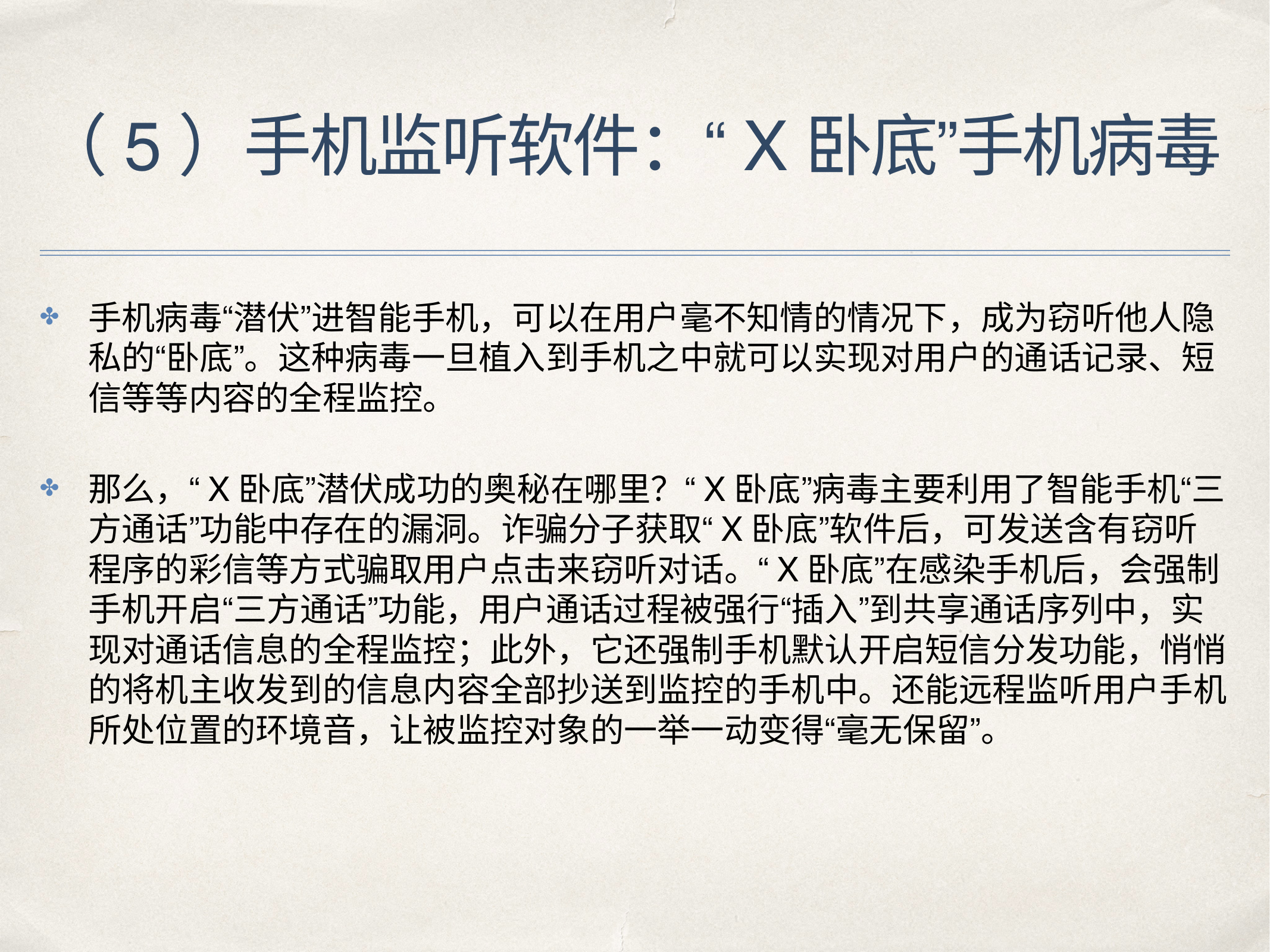

24
# （5）手机监听软件：“X卧底”手机病毒
手机病毒“潜伏”进智能手机，可以在用户毫不知情的情况下，成为窃听他人隐私的“卧底”。这种病毒一旦植入到手机之中就可以实现对用户的通话记录、短信等等内容的全程监控。
那么，“X卧底”潜伏成功的奥秘在哪里？“X卧底”病毒主要利用了智能手机“三方通话”功能中存在的漏洞。诈骗分子获取“X卧底”软件后，可发送含有窃听程序的彩信等方式骗取用户点击来窃听对话。“X卧底”在感染手机后，会强制手机开启“三方通话”功能，用户通话过程被强行“插入”到共享通话序列中，实现对通话信息的全程监控；此外，它还强制手机默认开启短信分发功能，悄悄的将机主收发到的信息内容全部抄送到监控的手机中。还能远程监听用户手机所处位置的环境音，让被监控对象的一举一动变得“毫无保留”。